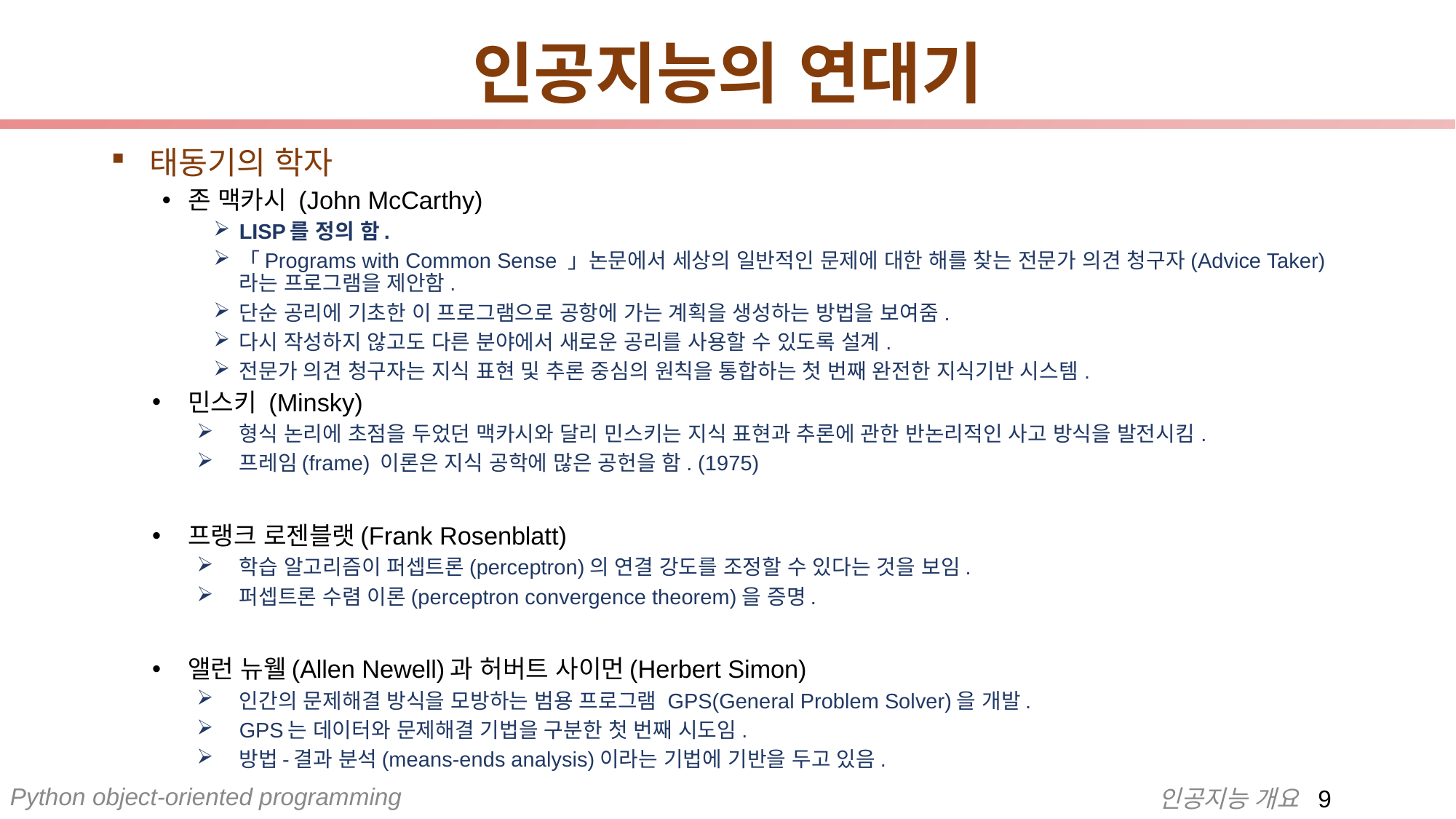

# 인공지능의 연대기
태동기의 학자
존 맥카시 (John McCarthy)
LISP를 정의 함.
「Programs with Common Sense 」논문에서 세상의 일반적인 문제에 대한 해를 찾는 전문가 의견 청구자(Advice Taker)라는 프로그램을 제안함.
단순 공리에 기초한 이 프로그램으로 공항에 가는 계획을 생성하는 방법을 보여줌.
다시 작성하지 않고도 다른 분야에서 새로운 공리를 사용할 수 있도록 설계.
전문가 의견 청구자는 지식 표현 및 추론 중심의 원칙을 통합하는 첫 번째 완전한 지식기반 시스템.
민스키 (Minsky)
형식 논리에 초점을 두었던 맥카시와 달리 민스키는 지식 표현과 추론에 관한 반논리적인 사고 방식을 발전시킴.
프레임(frame) 이론은 지식 공학에 많은 공헌을 함. (1975)

프랭크 로젠블랫(Frank Rosenblatt)
학습 알고리즘이 퍼셉트론(perceptron)의 연결 강도를 조정할 수 있다는 것을 보임.
퍼셉트론 수렴 이론(perceptron convergence theorem)을 증명.

앨런 뉴웰(Allen Newell)과 허버트 사이먼(Herbert Simon)
인간의 문제해결 방식을 모방하는 범용 프로그램 GPS(General Problem Solver)을 개발.
GPS는 데이터와 문제해결 기법을 구분한 첫 번째 시도임.
방법-결과 분석(means-ends analysis)이라는 기법에 기반을 두고 있음.